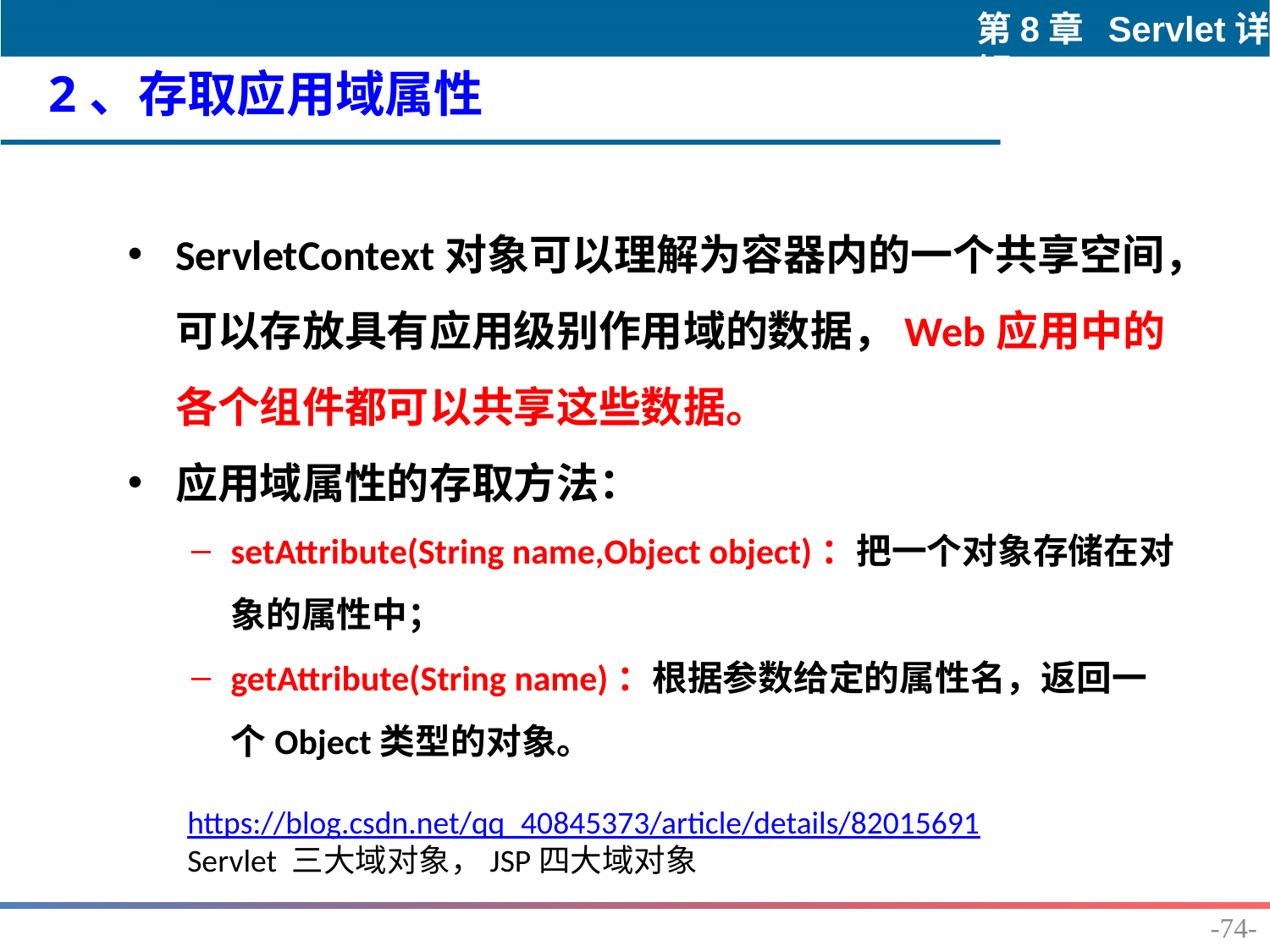

2、存取应用域属性
ServletContext对象可以理解为容器内的一个共享空间，可以存放具有应用级别作用域的数据，Web应用中的各个组件都可以共享这些数据。
应用域属性的存取方法：
setAttribute(String name,Object object)：把一个对象存储在对象的属性中；
getAttribute(String name)：根据参数给定的属性名，返回一个Object类型的对象。
https://blog.csdn.net/qq_40845373/article/details/82015691
Servlet 三大域对象，JSP四大域对象
-74-